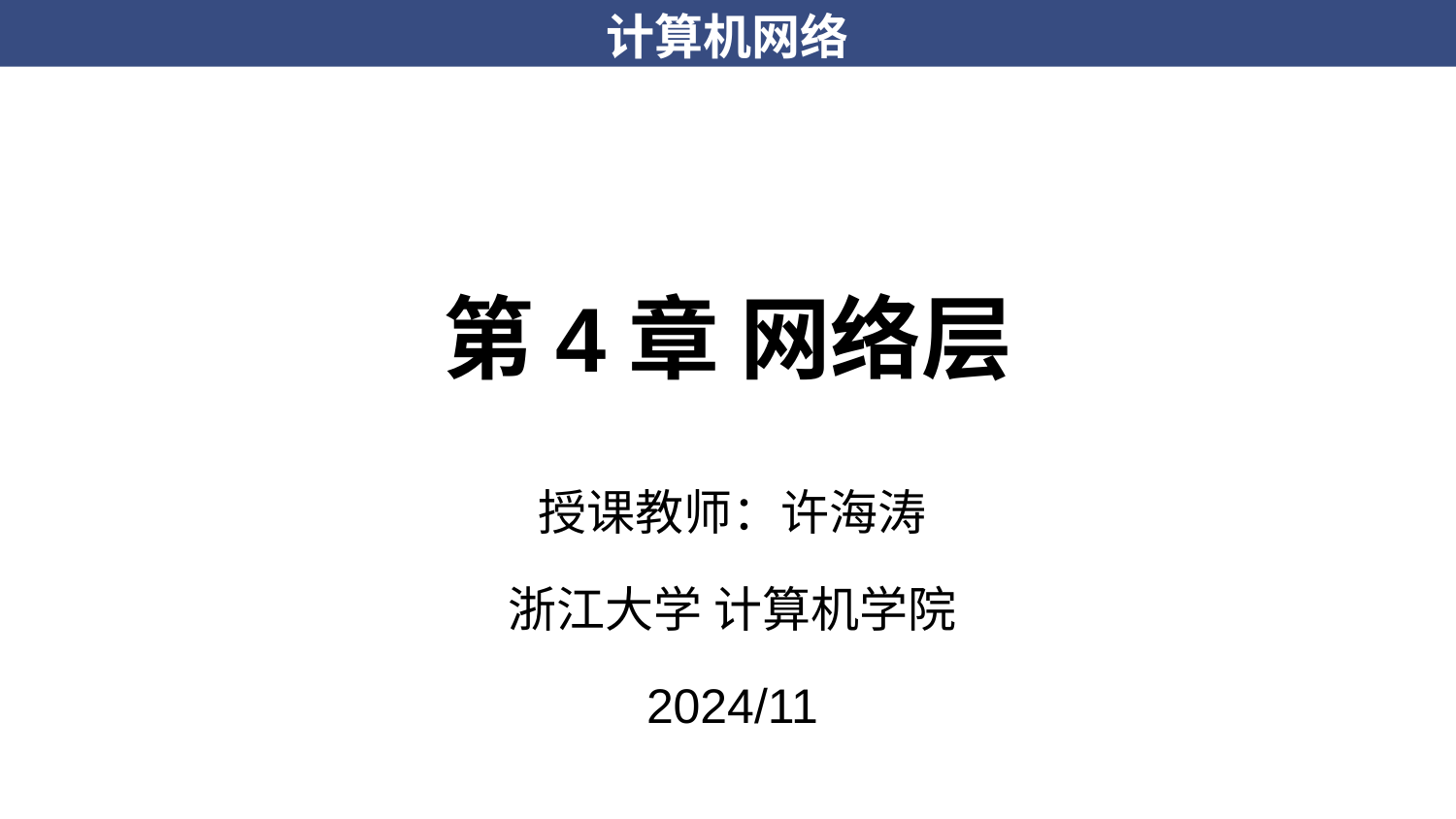

# 第4章 网络层
授课教师：许海涛
浙江大学 计算机学院
2024/11